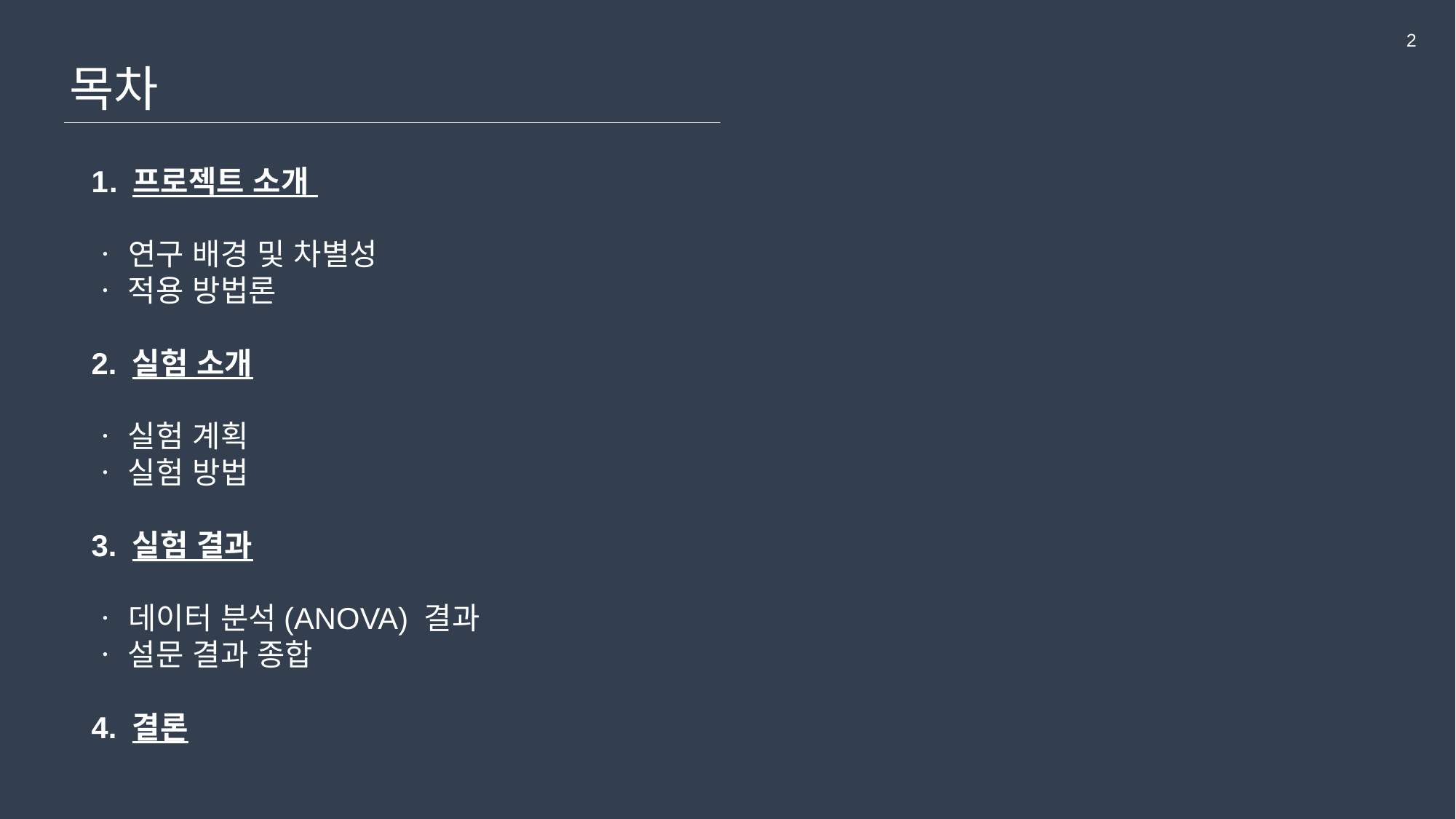

2
목차
프로젝트 소개

ㆍ 연구 배경 및 차별성
ㆍ 적용 방법론

2. 실험 소개

ㆍ 실험 계획
ㆍ 실험 방법

3. 실험 결과

ㆍ 데이터 분석(ANOVA) 결과
ㆍ 설문 결과 종합

4. 결론